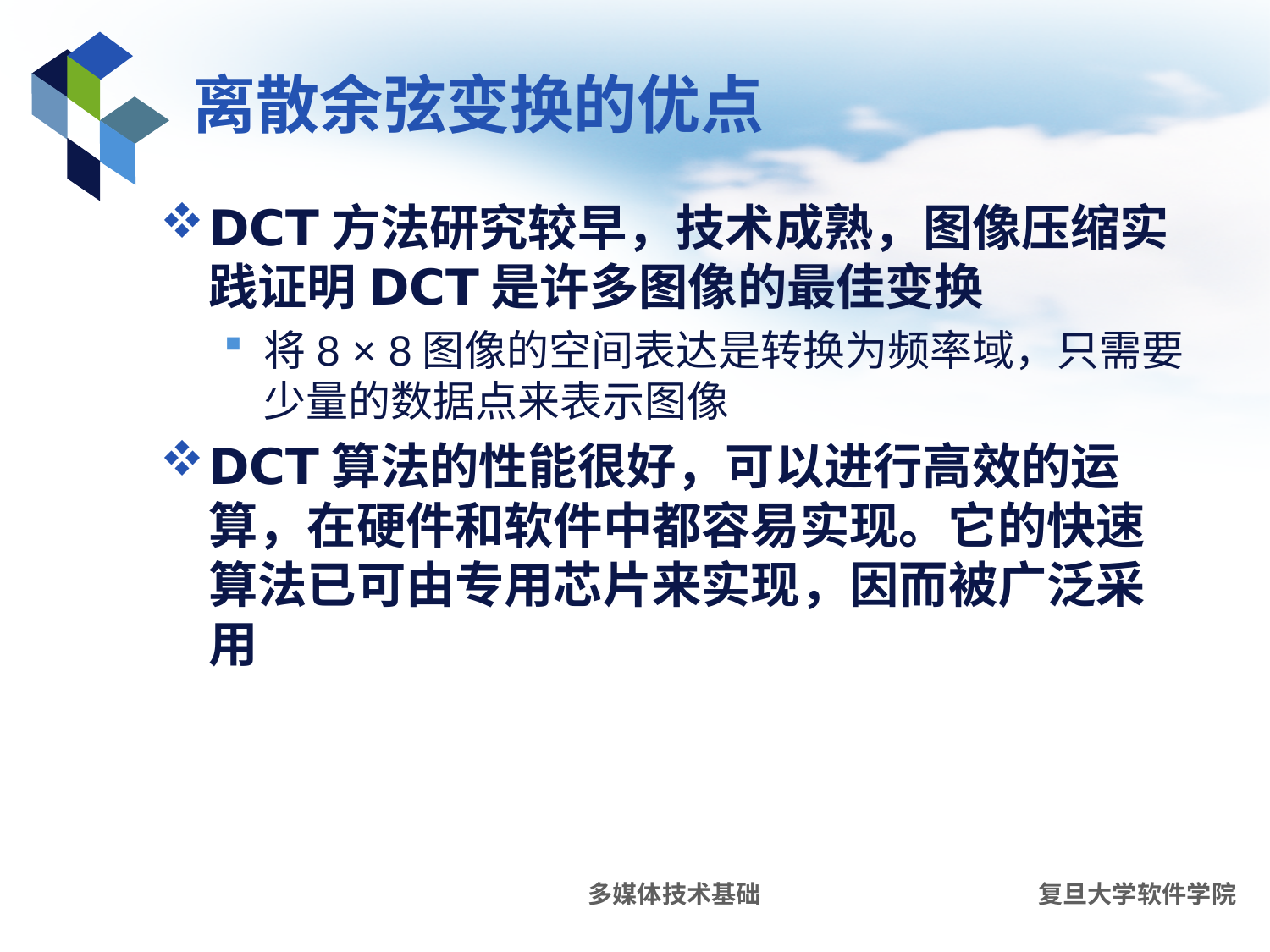

# 离散余弦变换的优点
DCT方法研究较早，技术成熟，图像压缩实践证明DCT是许多图像的最佳变换
将8 × 8图像的空间表达是转换为频率域，只需要少量的数据点来表示图像
DCT算法的性能很好，可以进行高效的运算，在硬件和软件中都容易实现。它的快速算法已可由专用芯片来实现，因而被广泛采用
多媒体技术基础